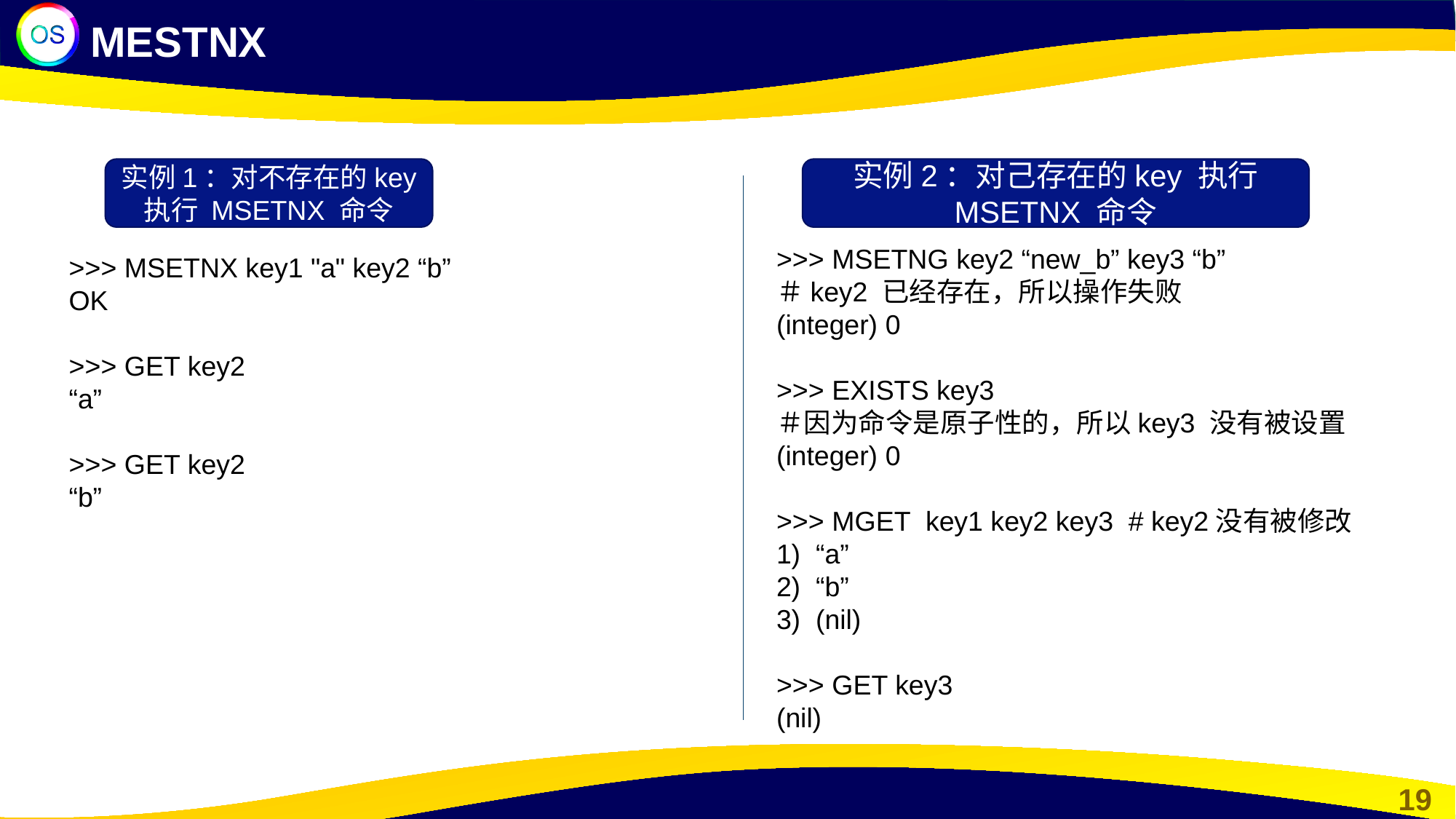

MESTNX
实例1：对不存在的key 执行 MSETNX 命令
实例2：对己存在的key 执行 MSETNX 命令
>>> MSETNG key2 “new_b” key3 “b”
＃key2 已经存在，所以操作失败
(integer) 0

>>> EXISTS key3
＃因为命令是原子性的，所以key3 没有被设置
(integer) 0

>>> MGET  key1 key2 key3  # key2没有被修改
1)  “a”
2)  “b”
3)  (nil)

>>> GET key3
(nil)
>>> MSETNX key1 "a" key2 “b”
OK

>>> GET key2
“a”

>>> GET key2
“b”